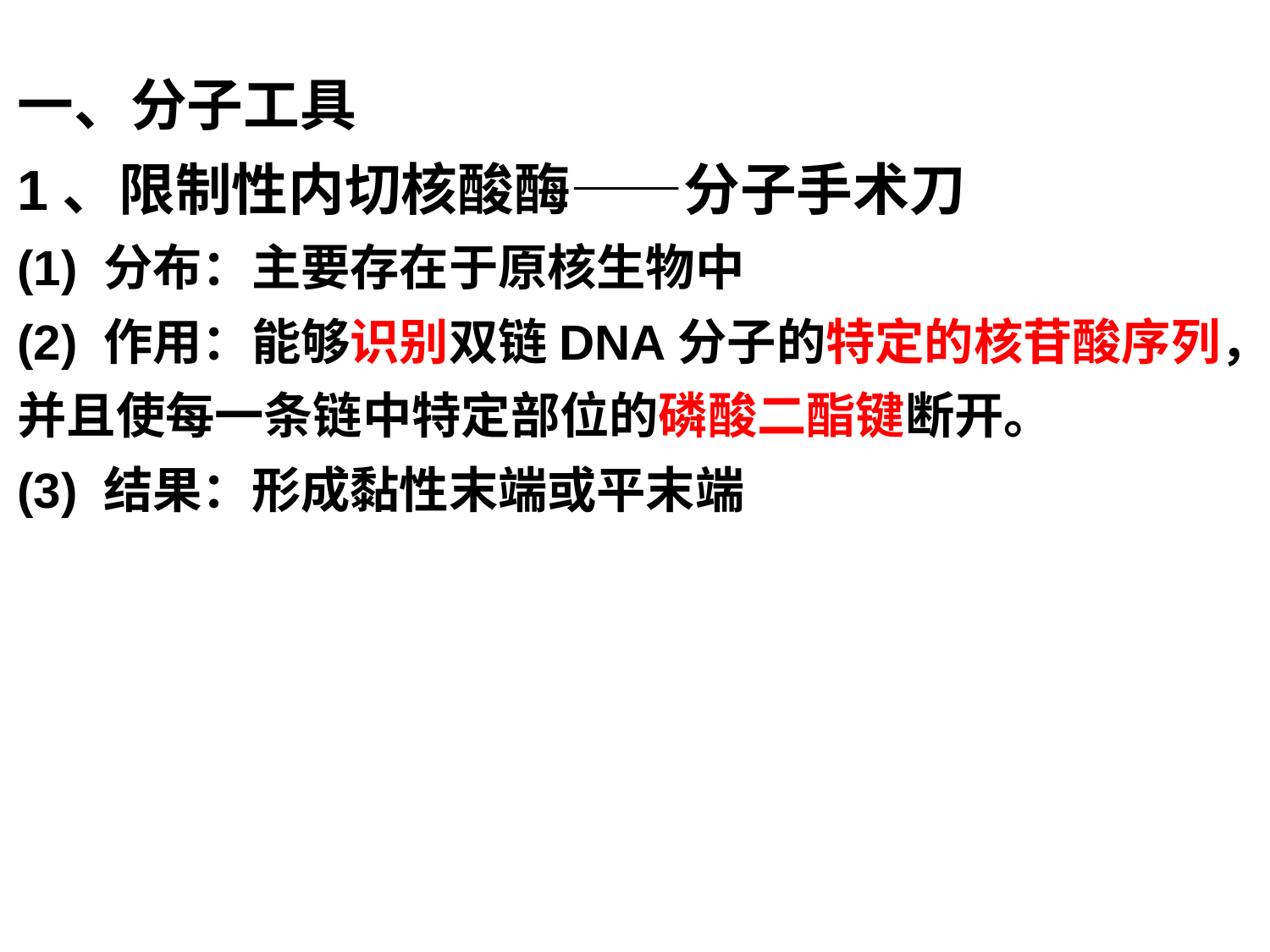

一、分子工具
1、限制性内切核酸酶——分子手术刀
(1) 分布：主要存在于原核生物中
(2) 作用：能够识别双链DNA分子的特定的核苷酸序列，并且使每一条链中特定部位的磷酸二酯键断开。
(3) 结果：形成黏性末端或平末端